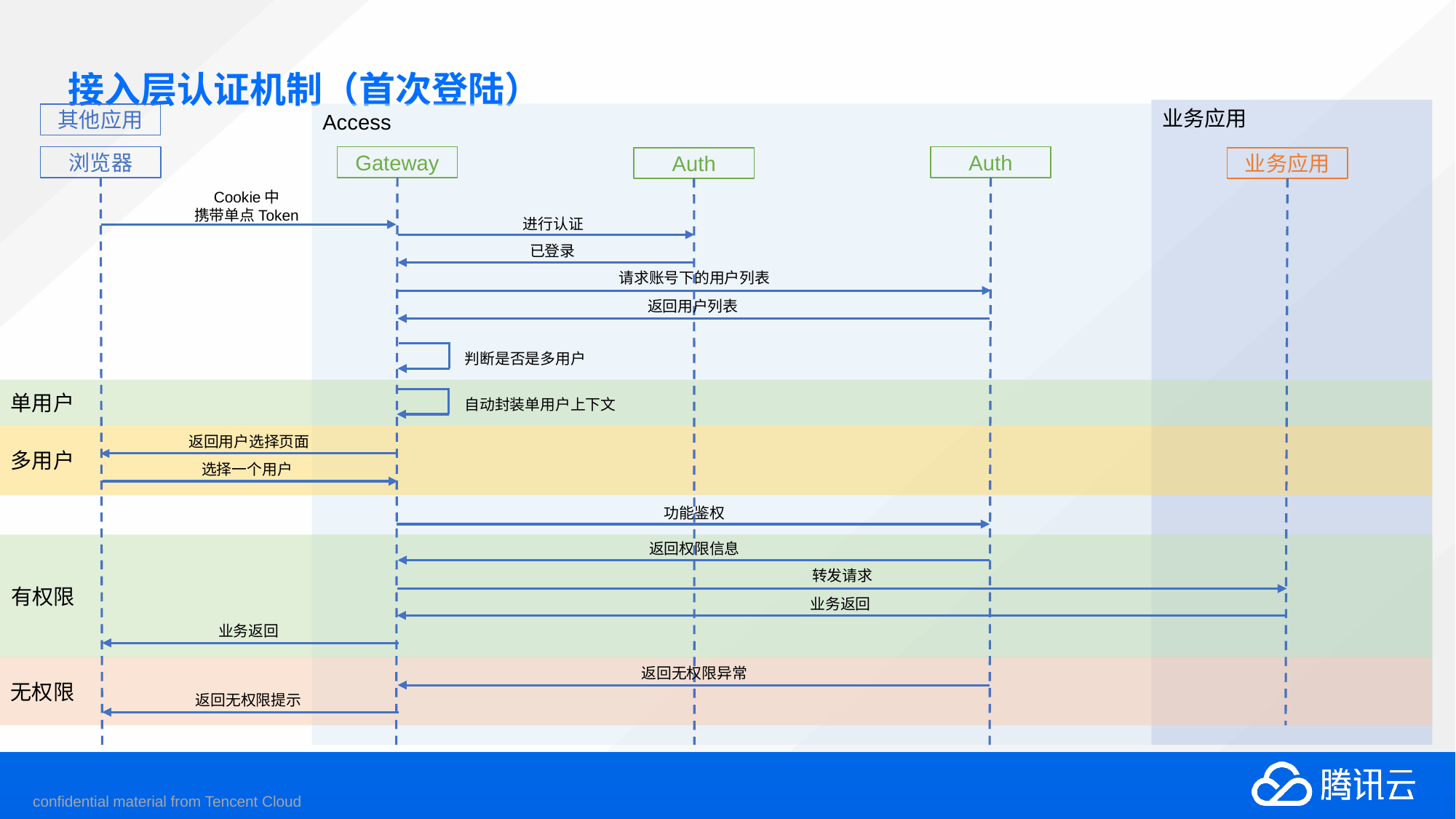

# 接入层认证机制（首次登陆）
业务应用
Access
其他应用
浏览器
Gateway
Auth
Auth
业务应用
Cookie中
携带单点Token
进行认证
已登录
请求账号下的用户列表
返回用户列表
判断是否是多用户
单用户
自动封装单用户上下文
多用户
返回用户选择页面
选择一个用户
功能鉴权
返回权限信息
有权限
转发请求
业务返回
业务返回
无权限
返回无权限异常
返回无权限提示